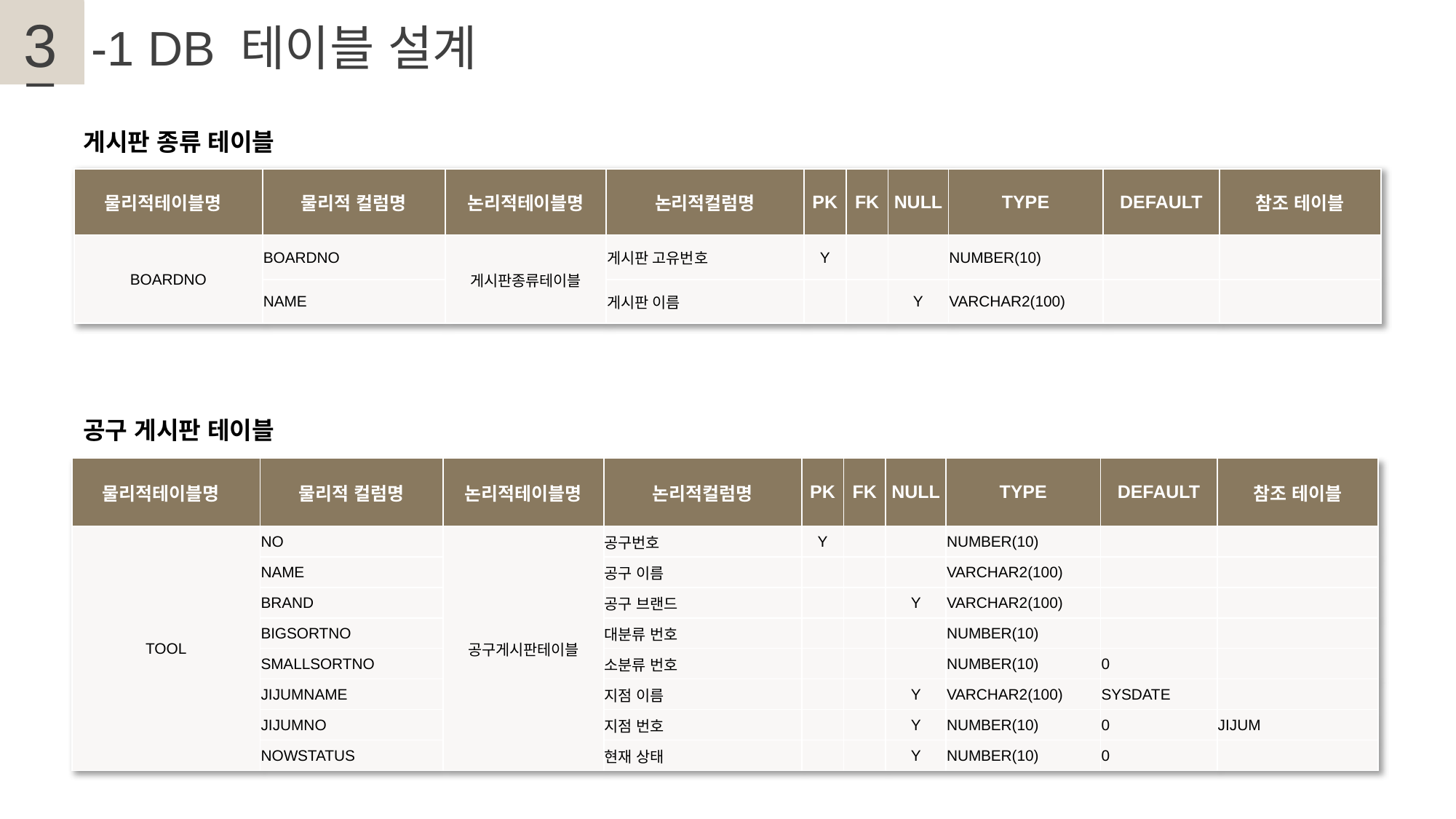

3

-1 DB 테이블 설계
2
게시판 종류 테이블
| 물리적테이블명 | 물리적 컬럼명 | 논리적테이블명 | 논리적컬럼명 | PK | FK | NULL | TYPE | DEFAULT | 참조 테이블 |
| --- | --- | --- | --- | --- | --- | --- | --- | --- | --- |
| BOARDNO | BOARDNO | 게시판종류테이블 | 게시판 고유번호 | Y |  |  | NUMBER(10) |  |  |
|  | NAME |  | 게시판 이름 |  |  | Y | VARCHAR2(100) |  |  |
공구 게시판 테이블
| 물리적테이블명 | 물리적 컬럼명 | 논리적테이블명 | 논리적컬럼명 | PK | FK | NULL | TYPE | DEFAULT | 참조 테이블 |
| --- | --- | --- | --- | --- | --- | --- | --- | --- | --- |
| TOOL | NO | 공구게시판테이블 | 공구번호 | Y |  |  | NUMBER(10) |  |  |
|  | NAME |  | 공구 이름 |  |  |  | VARCHAR2(100) |  |  |
|  | BRAND |  | 공구 브랜드 |  |  | Y | VARCHAR2(100) |  |  |
|  | BIGSORTNO |  | 대분류 번호 |  |  |  | NUMBER(10) |  |  |
|  | SMALLSORTNO |  | 소분류 번호 |  |  |  | NUMBER(10) | 0 |  |
|  | JIJUMNAME |  | 지점 이름 |  |  | Y | VARCHAR2(100) | SYSDATE |  |
|  | JIJUMNO |  | 지점 번호 |  |  | Y | NUMBER(10) | 0 | JIJUM |
|  | NOWSTATUS |  | 현재 상태 |  |  | Y | NUMBER(10) | 0 |  |